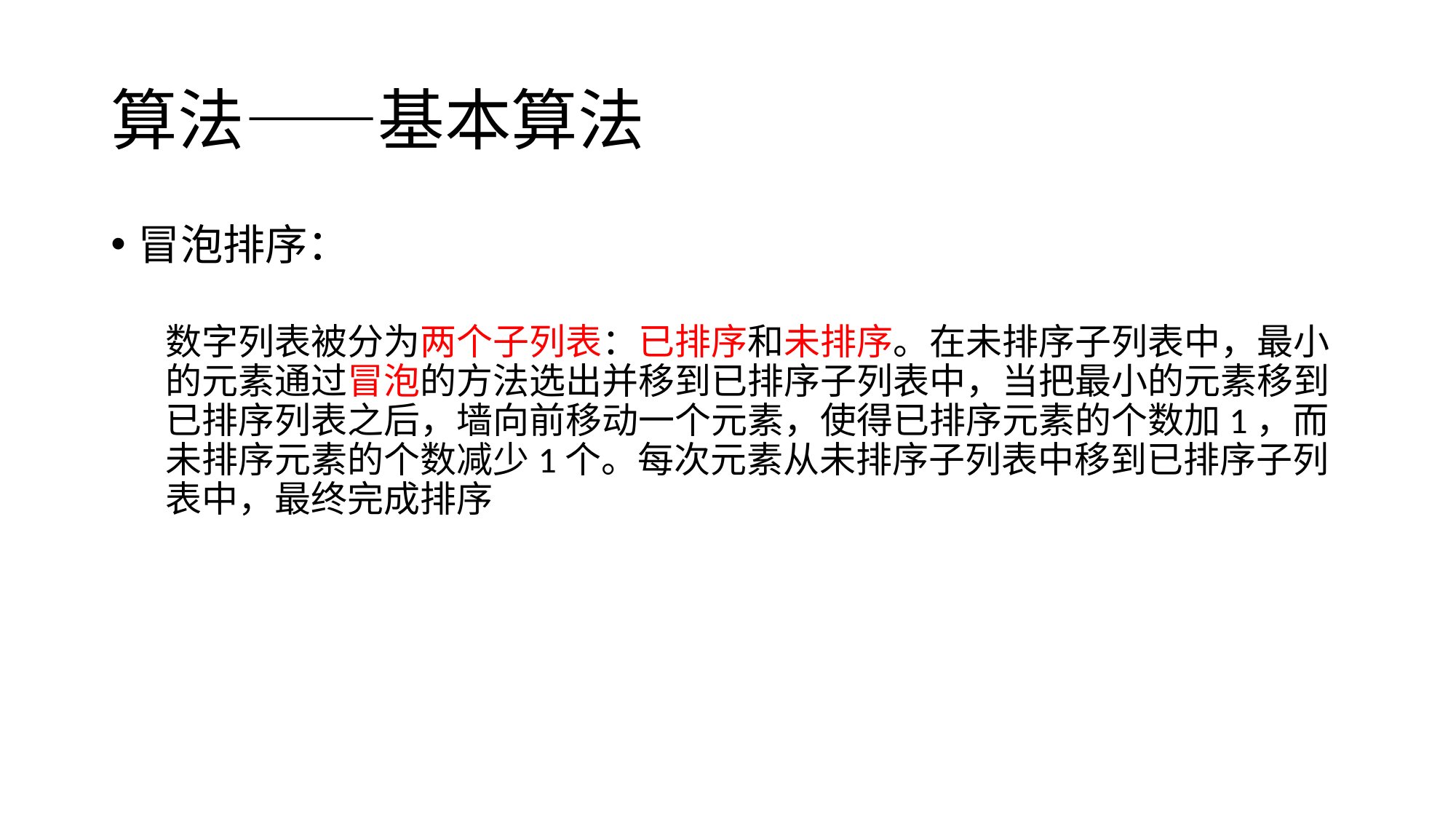

# 算法——基本算法
冒泡排序：

数字列表被分为两个子列表：已排序和未排序。在未排序子列表中，最小的元素通过冒泡的方法选出并移到已排序子列表中，当把最小的元素移到已排序列表之后，墙向前移动一个元素，使得已排序元素的个数加1，而未排序元素的个数减少1个。每次元素从未排序子列表中移到已排序子列表中，最终完成排序